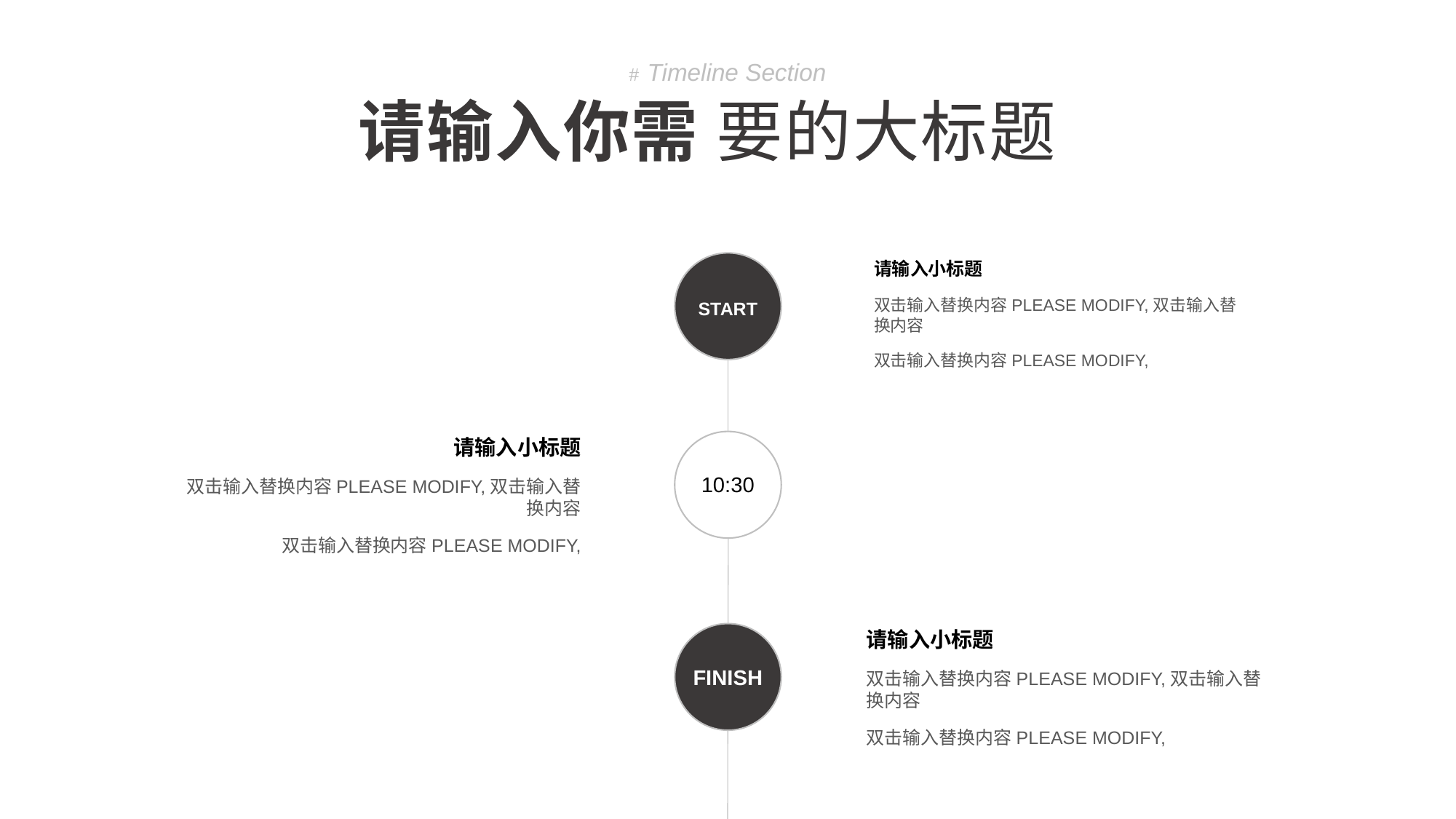

# Timeline Section
请输入你需 要的大标题

请输入小标题
双击输入替换内容PLEASE MODIFY,双击输入替换内容
双击输入替换内容PLEASE MODIFY,
START
请输入小标题
双击输入替换内容PLEASE MODIFY,双击输入替换内容
双击输入替换内容PLEASE MODIFY,

10:30

请输入小标题
双击输入替换内容PLEASE MODIFY,双击输入替换内容
双击输入替换内容PLEASE MODIFY,
FINISH